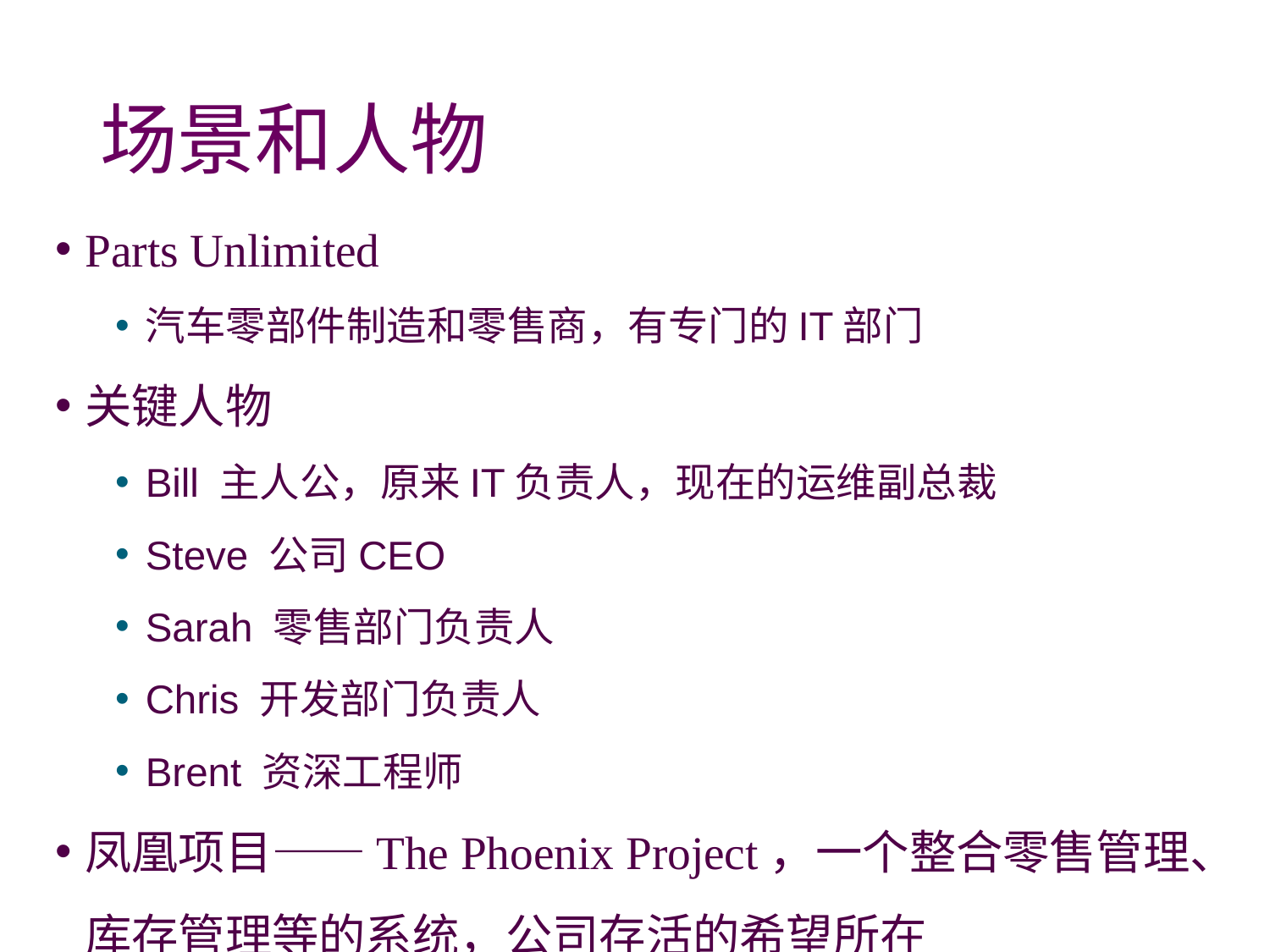

# 场景和人物
Parts Unlimited
汽车零部件制造和零售商，有专门的IT部门
关键人物
Bill 主人公，原来IT负责人，现在的运维副总裁
Steve 公司CEO
Sarah 零售部门负责人
Chris 开发部门负责人
Brent 资深工程师
凤凰项目——The Phoenix Project，一个整合零售管理、库存管理等的系统，公司存活的希望所在